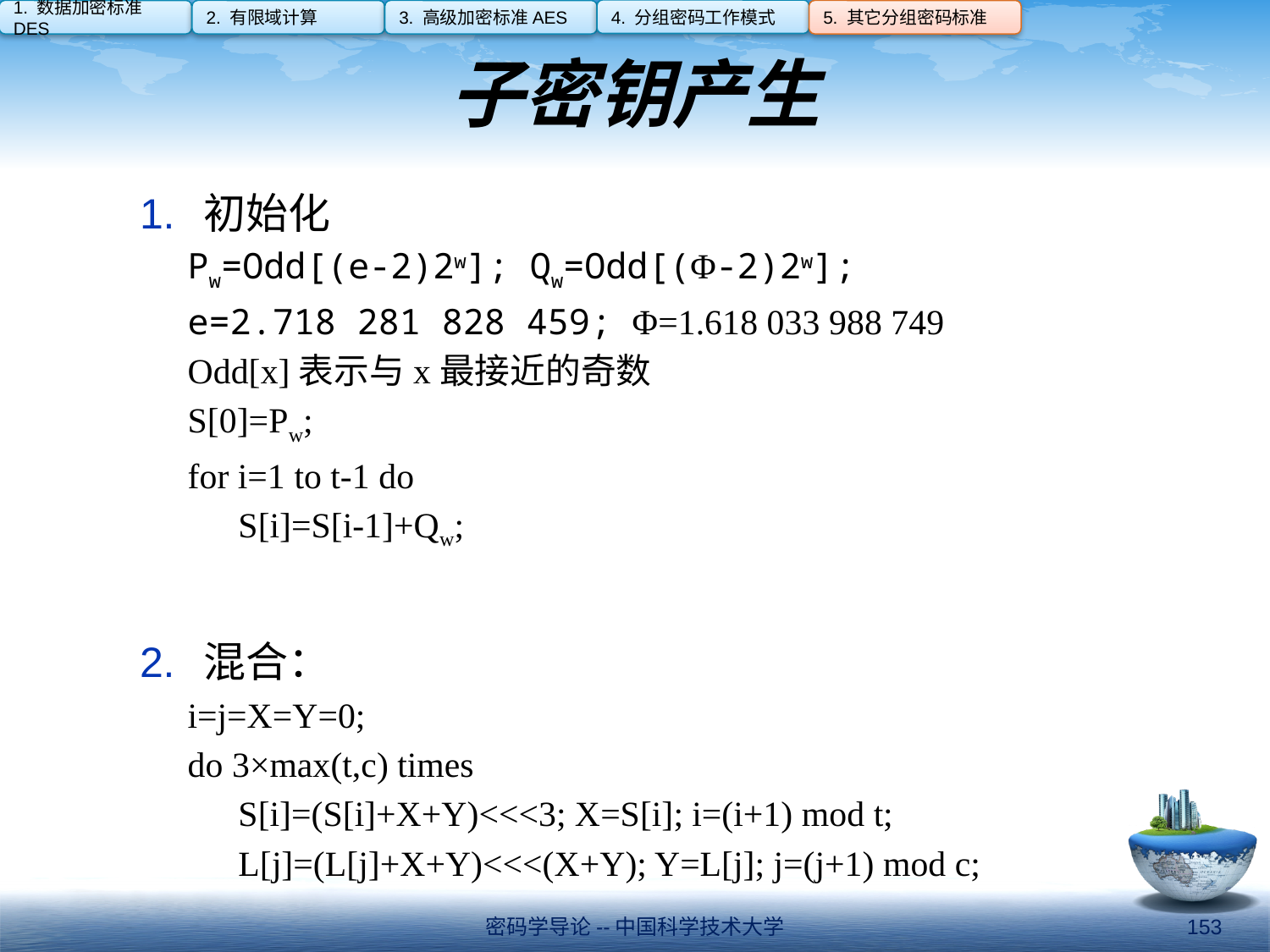

4. 分组密码工作模式
1. 数据加密标准DES
2. 有限域计算
3. 高级加密标准AES
5. 其它分组密码标准
# 子密钥产生
初始化
Pw=Odd[(e-2)2w]; Qw=Odd[(Φ-2)2w];
e=2.718 281 828 459; Φ=1.618 033 988 749
Odd[x]表示与x最接近的奇数
S[0]=Pw;
for i=1 to t-1 do
S[i]=S[i-1]+Qw;

混合：
i=j=X=Y=0;
do 3×max(t,c) times
S[i]=(S[i]+X+Y)<<<3; X=S[i]; i=(i+1) mod t;
L[j]=(L[j]+X+Y)<<<(X+Y); Y=L[j]; j=(j+1) mod c;
密码学导论--中国科学技术大学
153